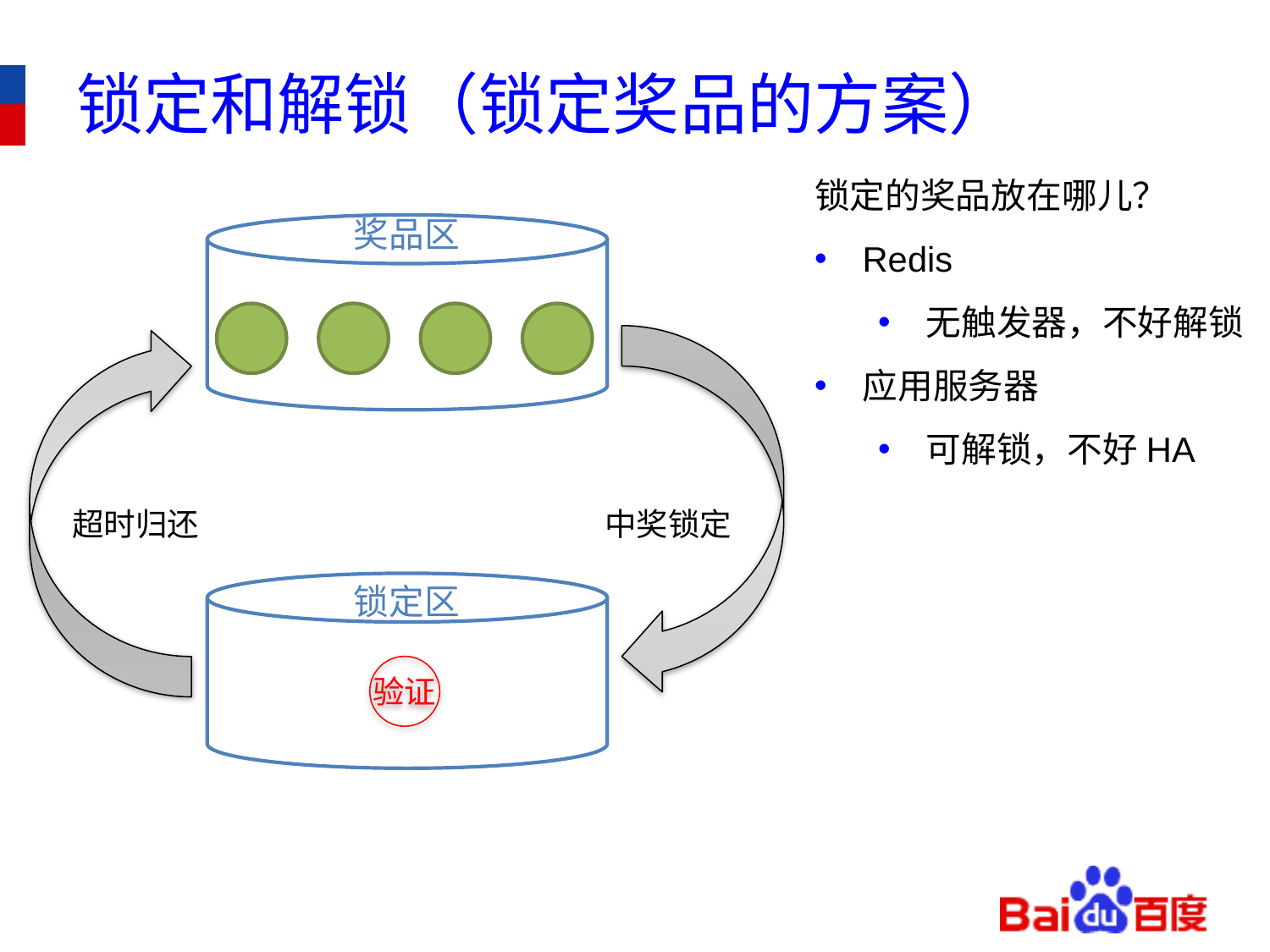

# 锁定和解锁（锁定奖品的方案）
锁定的奖品放在哪儿？
Redis
无触发器，不好解锁
应用服务器
可解锁，不好HA
奖品区

超时归还
中奖锁定

锁定区
验证